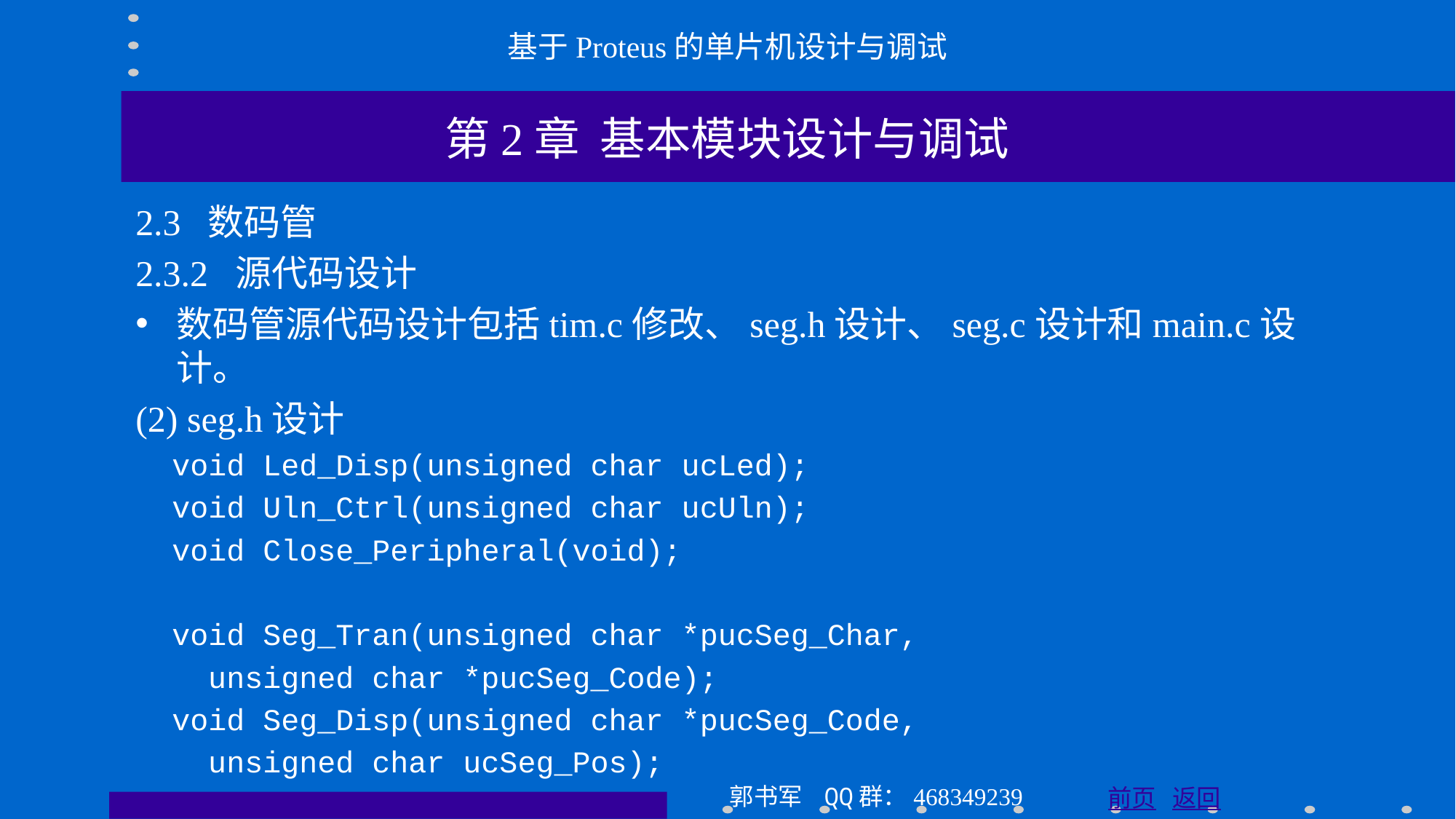

基于Proteus的单片机设计与调试
第2章  基本模块设计与调试
2.3  数码管
2.3.2  源代码设计
数码管源代码设计包括tim.c修改、seg.h设计、seg.c设计和main.c设计。
(2) seg.h设计
  void Led_Disp(unsigned char ucLed);
  void Uln_Ctrl(unsigned char ucUln);
  void Close_Peripheral(void);

  void Seg_Tran(unsigned char *pucSeg_Char,
    unsigned char *pucSeg_Code);
  void Seg_Disp(unsigned char *pucSeg_Code,
    unsigned char ucSeg_Pos);

郭书军   QQ群：468349239
前页   返回